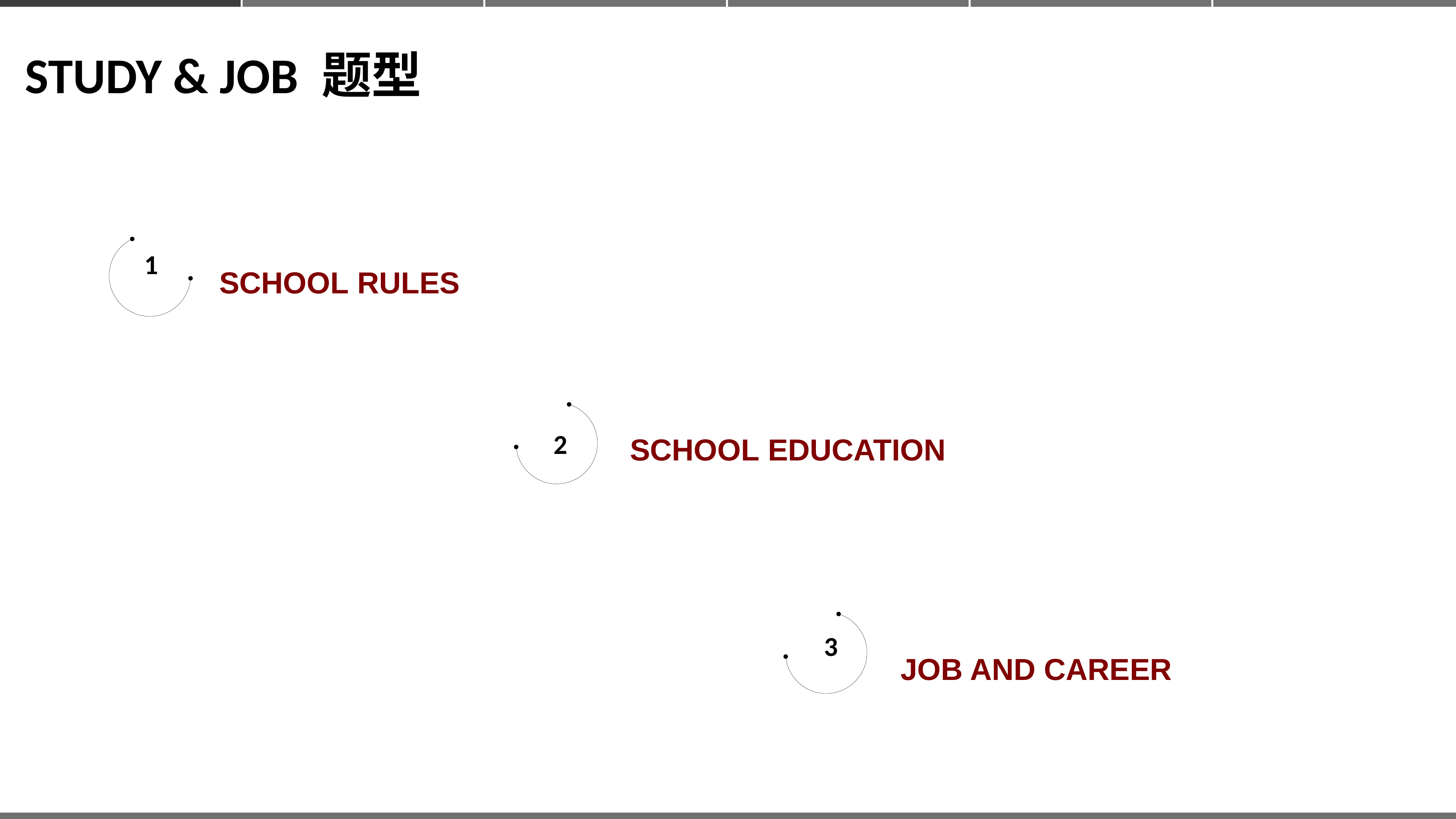

STUDY & JOB 题型

SCHOOL RULES
1

SCHOOL EDUCATION
2

JOB AND CAREER
3